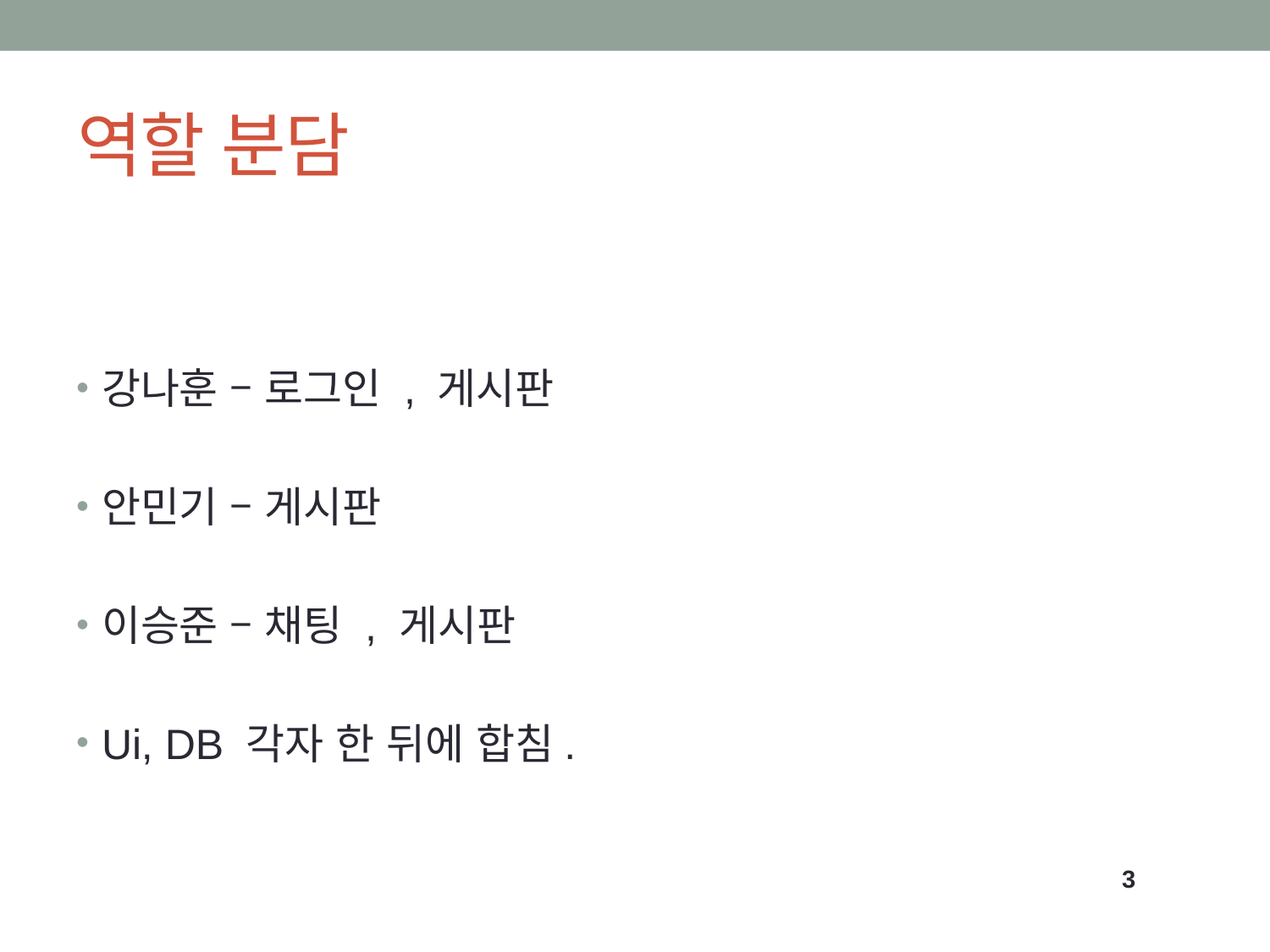

# 역할 분담

강나훈 – 로그인 , 게시판

안민기 – 게시판

이승준 – 채팅 , 게시판

Ui, DB 각자 한 뒤에 합침.

3